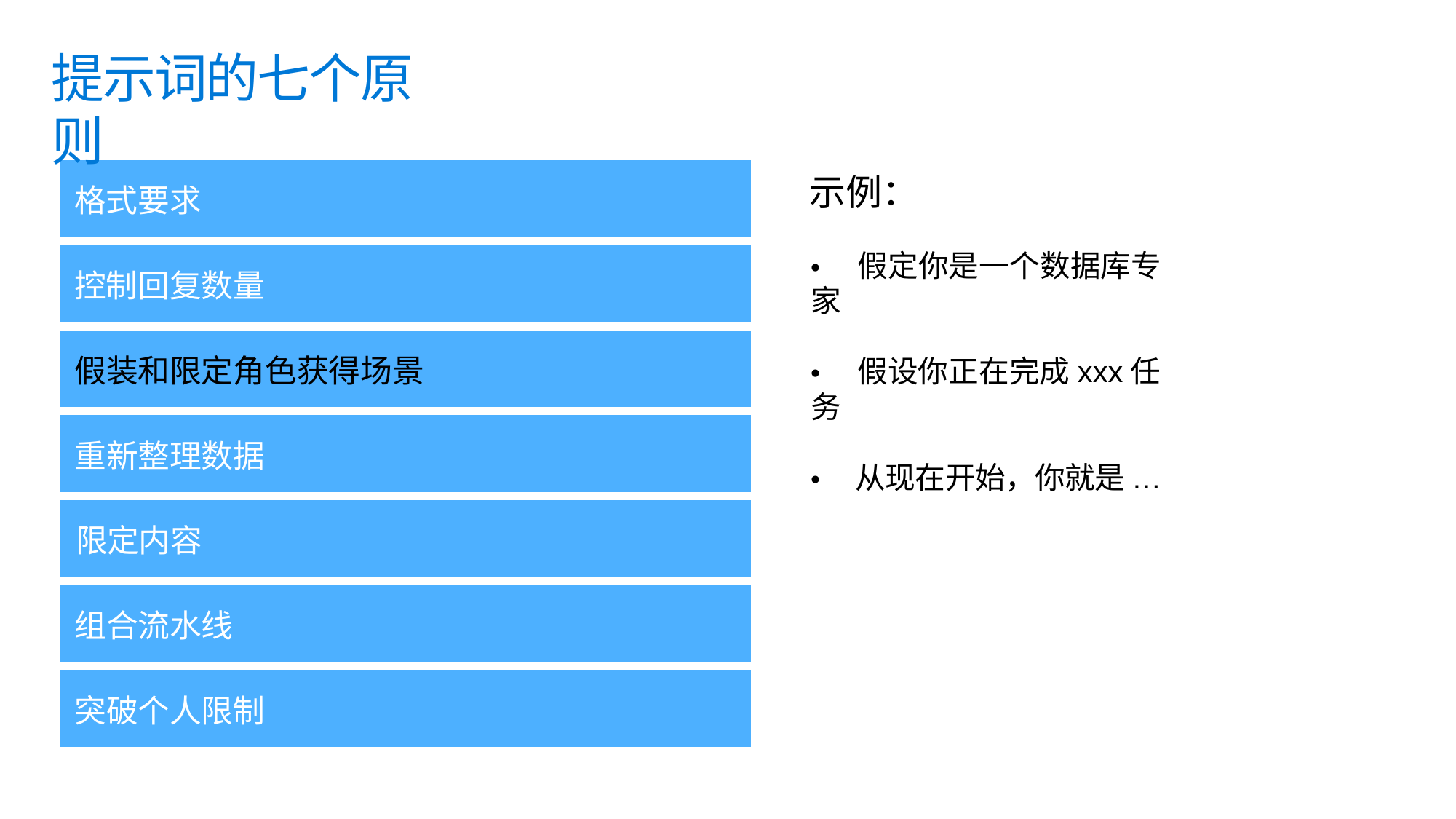

提示词的七个原则
| 格式要求 |
| --- |

示例：

•    假定你是一个数据库专家

•    假设你正在完成xxx任务

•    从现在开始，你就是 …

| 控制回复数量 |
| --- |

| 假装和限定角色获得场景 |
| --- |

| 重新整理数据 |
| --- |

| 限定内容 |
| --- |

| 组合流水线 |
| --- |

| 突破个人限制 |
| --- |